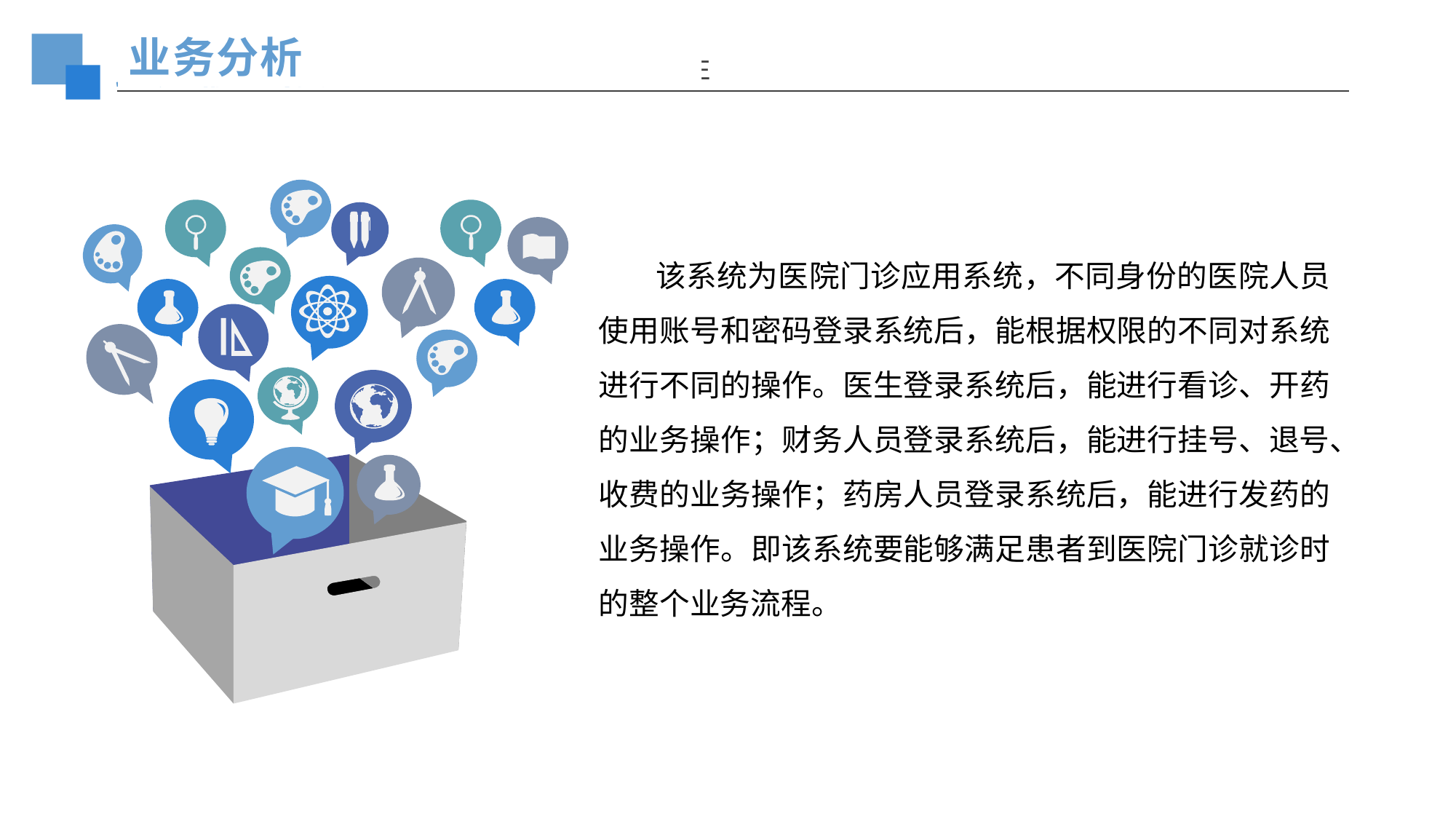

业务分析

       该系统为医院门诊应用系统，不同身份的医院人员使用账号和密码登录系统后，能根据权限的不同对系统进行不同的操作。医生登录系统后，能进行看诊、开药的业务操作；财务人员登录系统后，能进行挂号、退号、收费的业务操作；药房人员登录系统后，能进行发药的业务操作。即该系统要能够满足患者到医院门诊就诊时的整个业务流程。